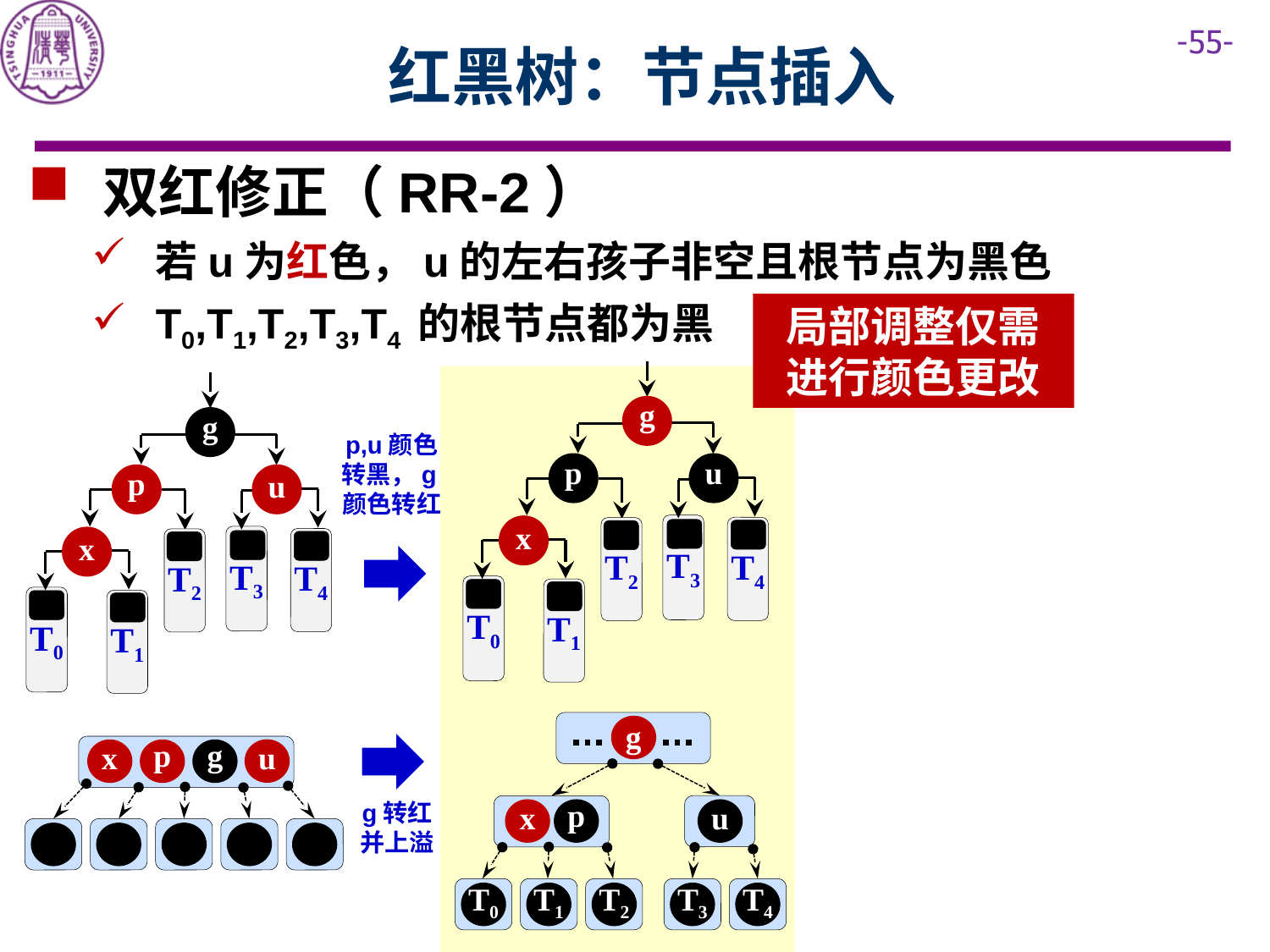

# 红黑树：节点插入
 双红修正（RR-2）
若u为红色，u的左右孩子非空且根节点为黑色
T0,T1,T2,T3,T4 的根节点都为黑
局部调整仅需进行颜色更改

g
g
p,u颜色转黑，g颜色转红
u
p
u
p
T3
x
T4
T2

T3
x
T4
T2

T0
T1

T0
T1

g

u
x
p
g
g转红并上溢

x
p
u

T0

T1

T2

T3

T4